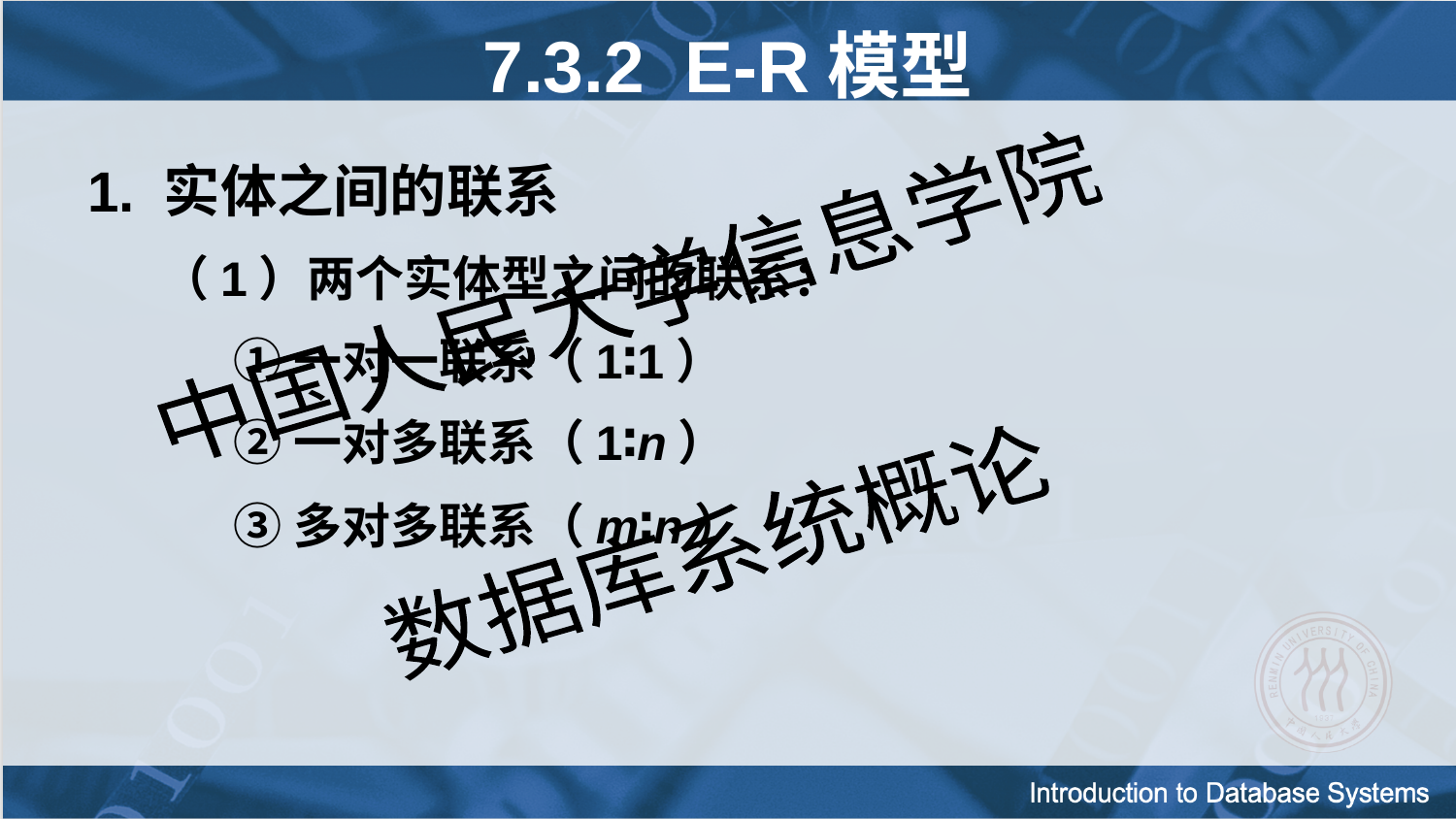

7.3.2  E-R模型
1. 实体之间的联系
（1）两个实体型之间的联系：
①一对一联系（1∶1）
②一对多联系（1∶n）
③多对多联系（m∶n）